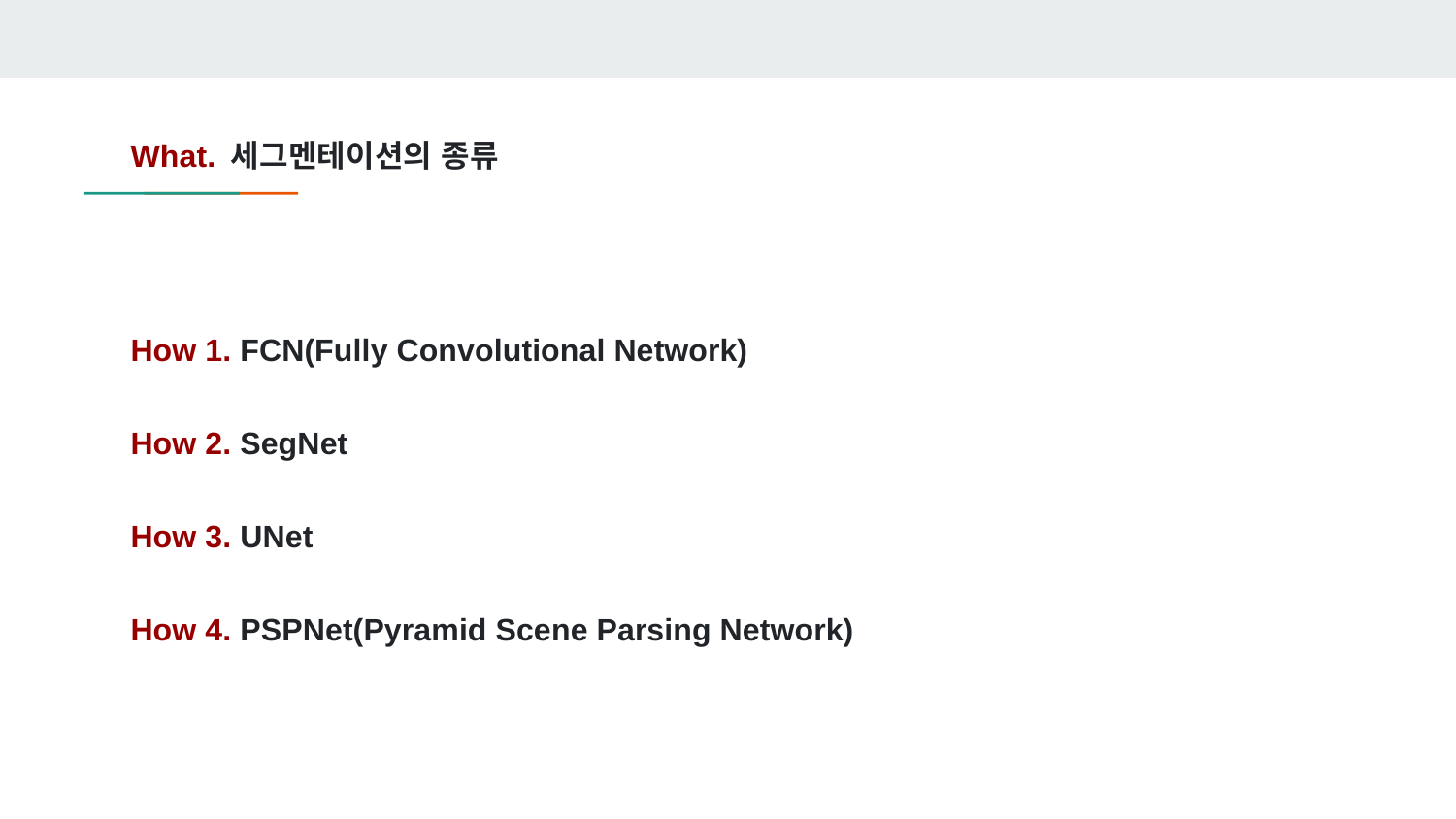

# What. 세그멘테이션의 종류
How 1. FCN(Fully Convolutional Network)
How 2. SegNet
How 3. UNet
How 4. PSPNet(Pyramid Scene Parsing Network)